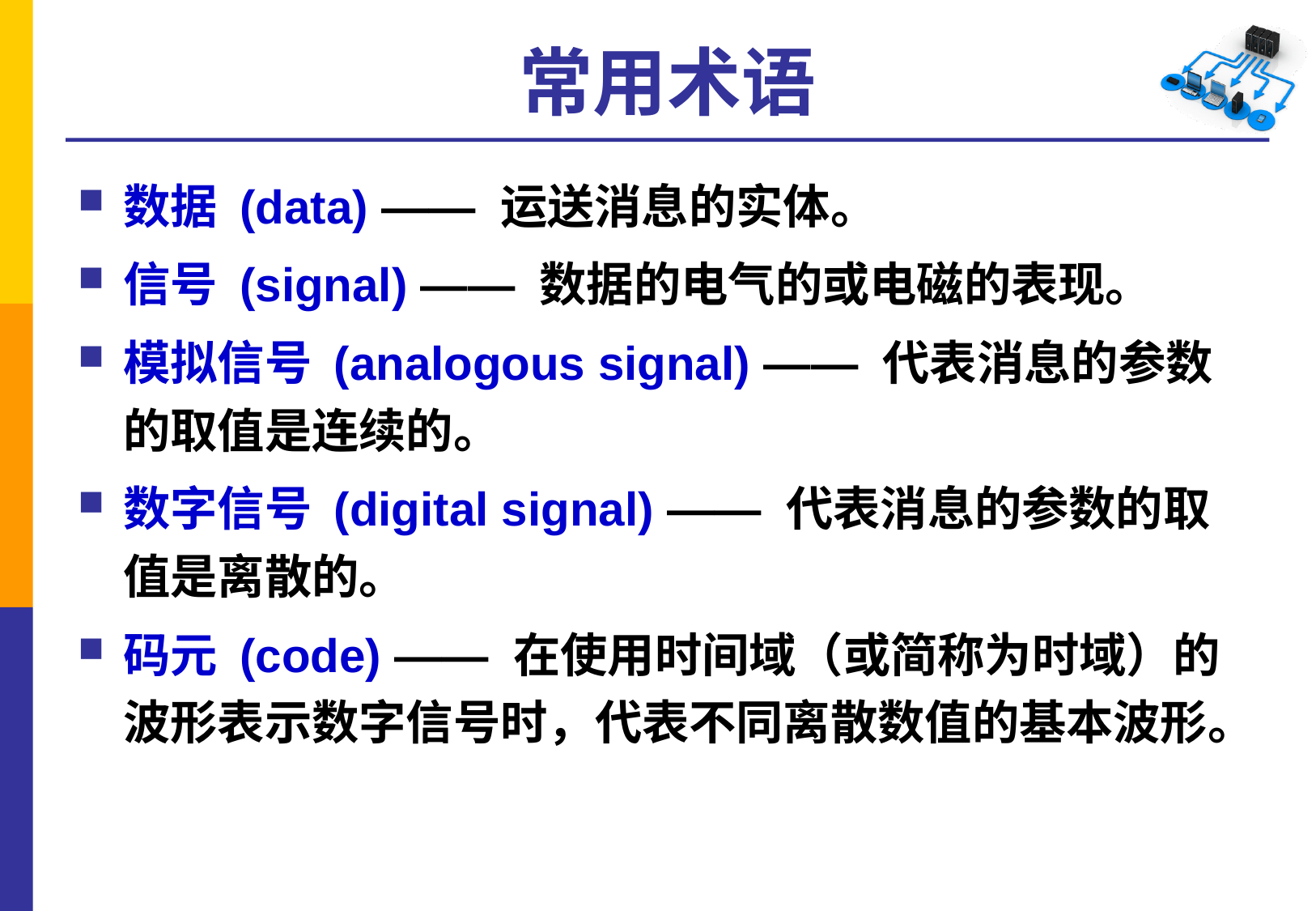

# 常用术语
数据 (data) —— 运送消息的实体。
信号 (signal) —— 数据的电气的或电磁的表现。
模拟信号 (analogous signal) —— 代表消息的参数的取值是连续的。
数字信号 (digital signal) —— 代表消息的参数的取值是离散的。
码元 (code) —— 在使用时间域（或简称为时域）的波形表示数字信号时，代表不同离散数值的基本波形。